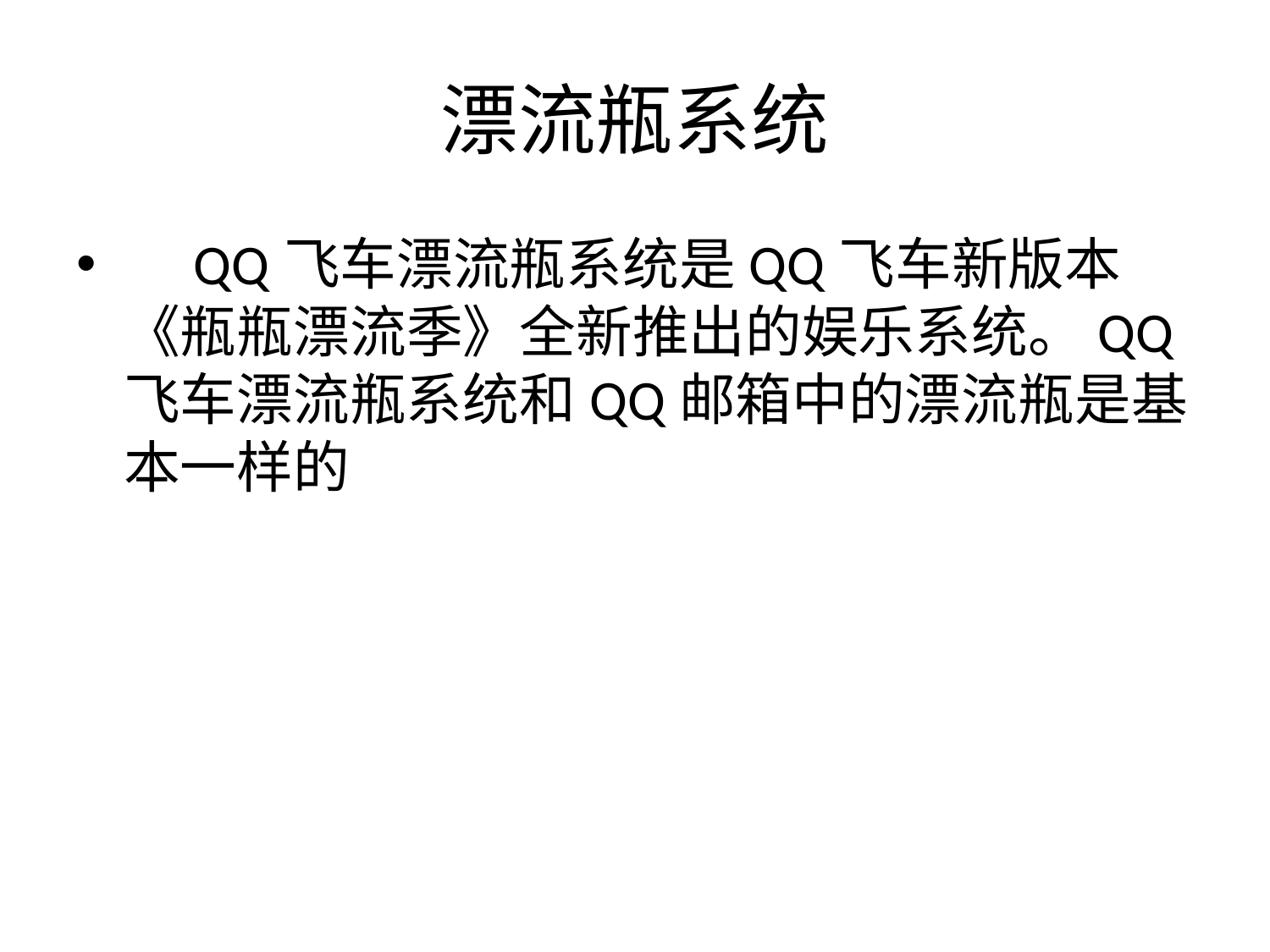

# 漂流瓶系统
　QQ飞车漂流瓶系统是QQ飞车新版本《瓶瓶漂流季》全新推出的娱乐系统。QQ飞车漂流瓶系统和QQ邮箱中的漂流瓶是基本一样的